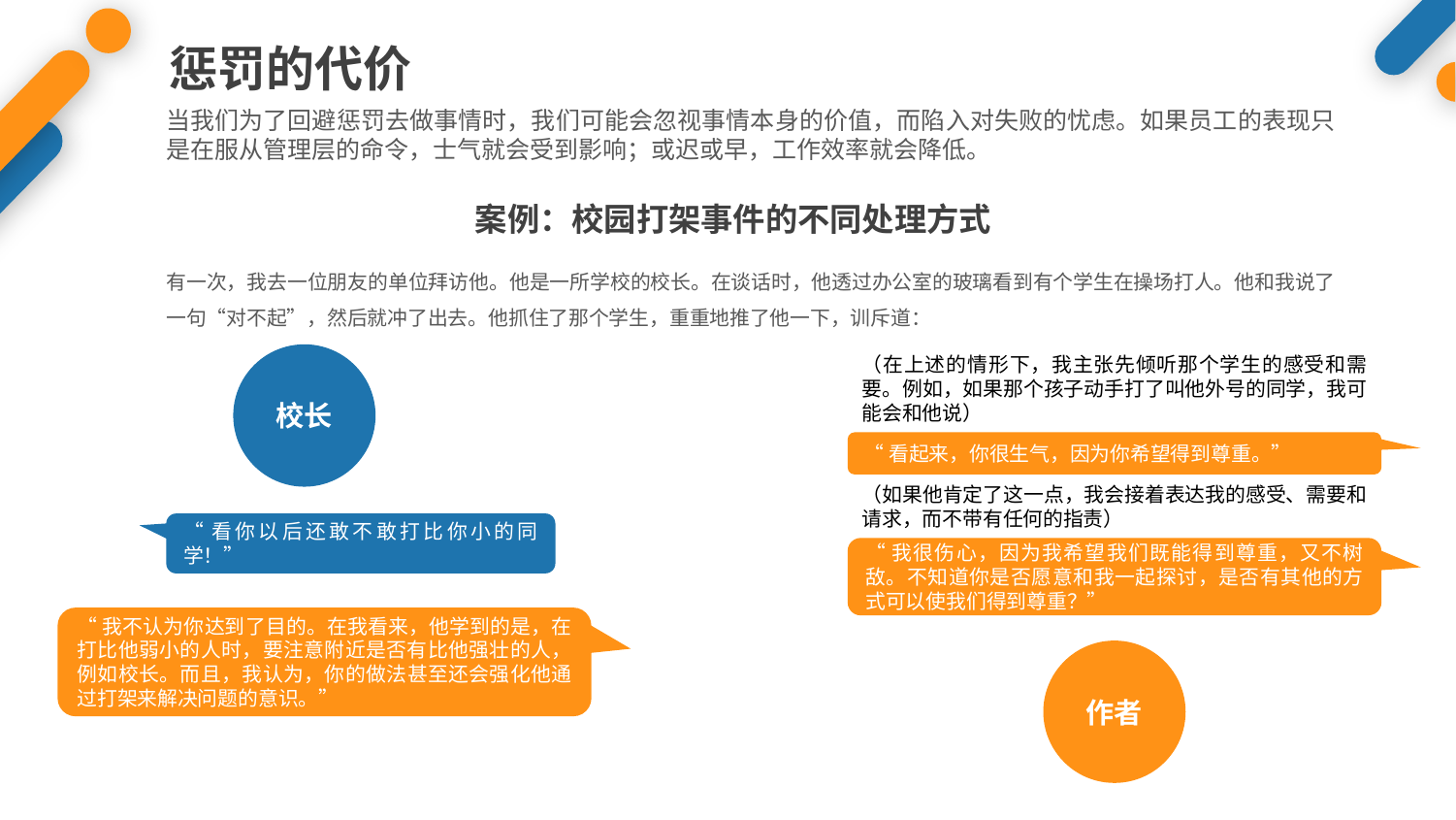

惩罚的代价
当我们为了回避惩罚去做事情时，我们可能会忽视事情本身的价值，而陷入对失败的忧虑。如果员工的表现只是在服从管理层的命令，士气就会受到影响；或迟或早，工作效率就会降低。
案例：校园打架事件的不同处理方式
有一次，我去一位朋友的单位拜访他。他是一所学校的校长。在谈话时，他透过办公室的玻璃看到有个学生在操场打人。他和我说了一句“对不起”，然后就冲了出去。他抓住了那个学生，重重地推了他一下，训斥道：
校长
（在上述的情形下，我主张先倾听那个学生的感受和需要。例如，如果那个孩子动手打了叫他外号的同学，我可能会和他说）
“看起来，你很生气，因为你希望得到尊重。”
（如果他肯定了这一点，我会接着表达我的感受、需要和请求，而不带有任何的指责）
“看你以后还敢不敢打比你小的同学！”
“我很伤心，因为我希望我们既能得到尊重，又不树敌。不知道你是否愿意和我一起探讨，是否有其他的方式可以使我们得到尊重？”
“我不认为你达到了目的。在我看来，他学到的是，在打比他弱小的人时，要注意附近是否有比他强壮的人，例如校长。而且，我认为，你的做法甚至还会强化他通过打架来解决问题的意识。”
作者